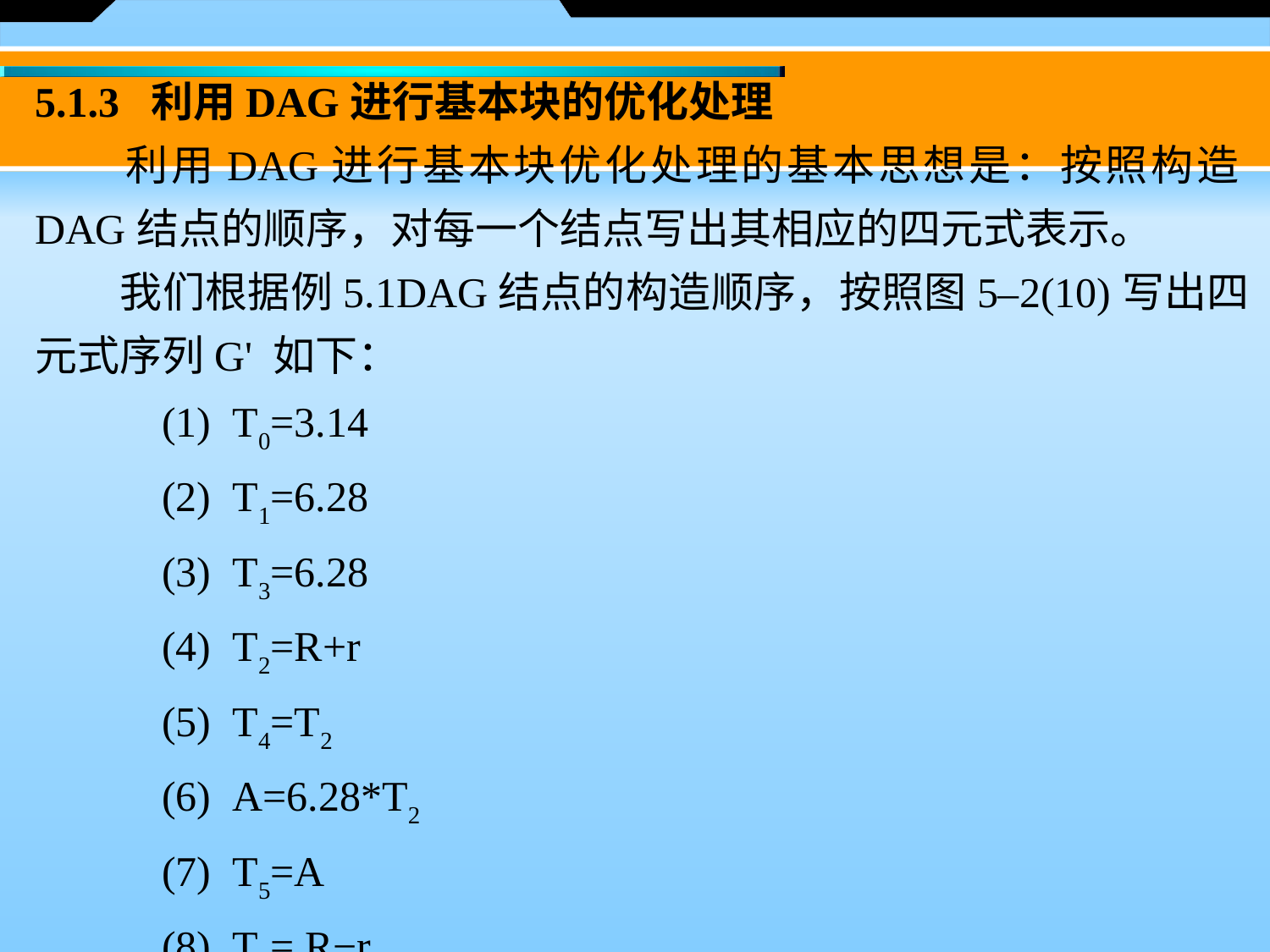

5.1.3  利用DAG进行基本块的优化处理
　　利用DAG进行基本块优化处理的基本思想是：按照构造DAG结点的顺序，对每一个结点写出其相应的四元式表示。
　　我们根据例5.1DAG结点的构造顺序，按照图5–2(10)写出四元式序列G' 如下：
(1)  T0=3.14
(2)  T1=6.28
(3)  T3=6.28
(4)  T2=R+r
(5)  T4=T2
(6)  A=6.28*T2
(7)  T5=A
(8)  T6= R−r
(9)  B=A*T6